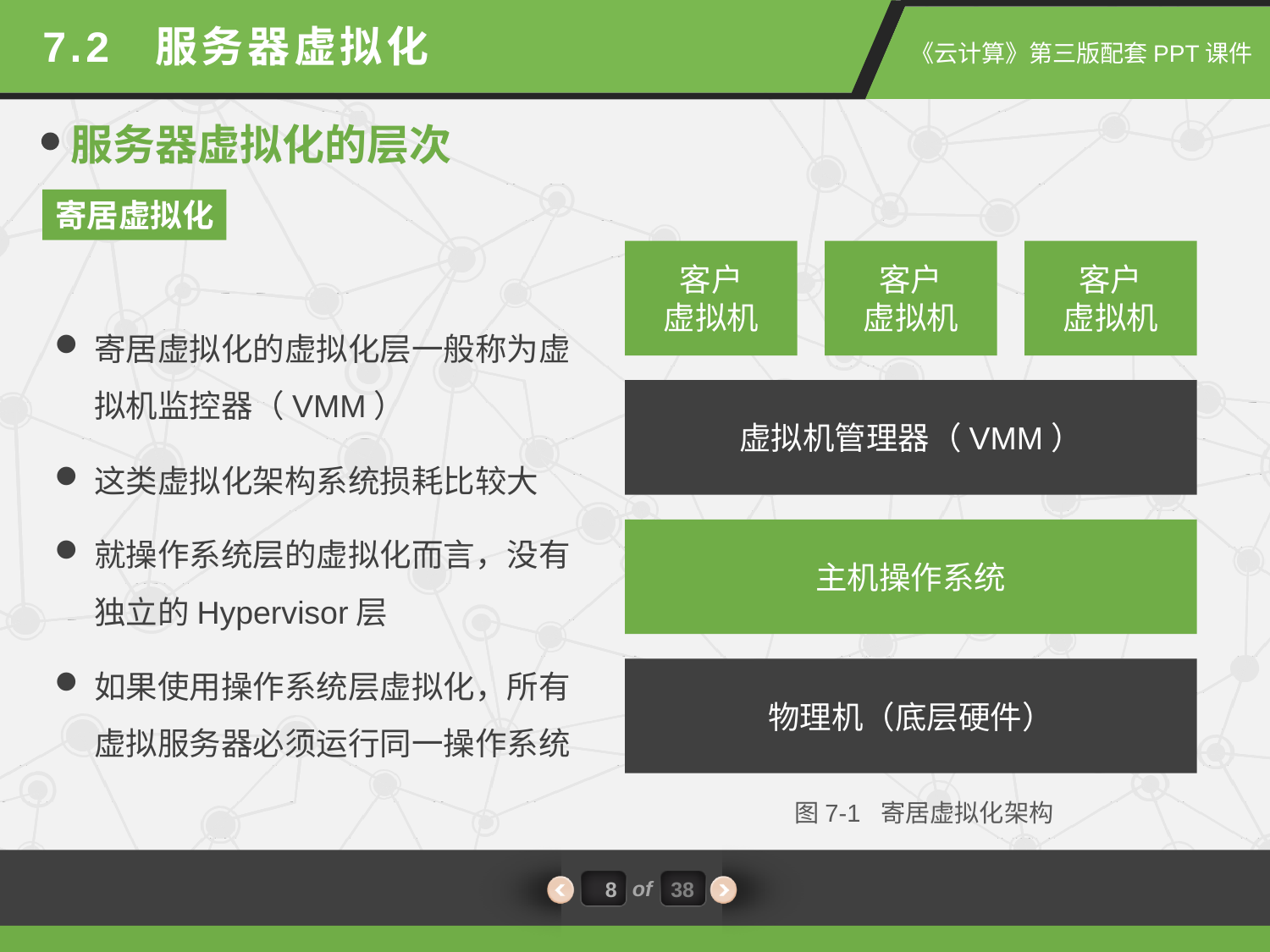

7.2  服务器虚拟化
服务器虚拟化的层次

寄居虚拟化
客户
虚拟机
客户
虚拟机
客户
虚拟机
虚拟机管理器（VMM）
主机操作系统
物理机（底层硬件）
寄居虚拟化的虚拟化层一般称为虚拟机监控器（VMM）
这类虚拟化架构系统损耗比较大
就操作系统层的虚拟化而言，没有独立的Hypervisor层
如果使用操作系统层虚拟化，所有虚拟服务器必须运行同一操作系统
图7-1  寄居虚拟化架构
8